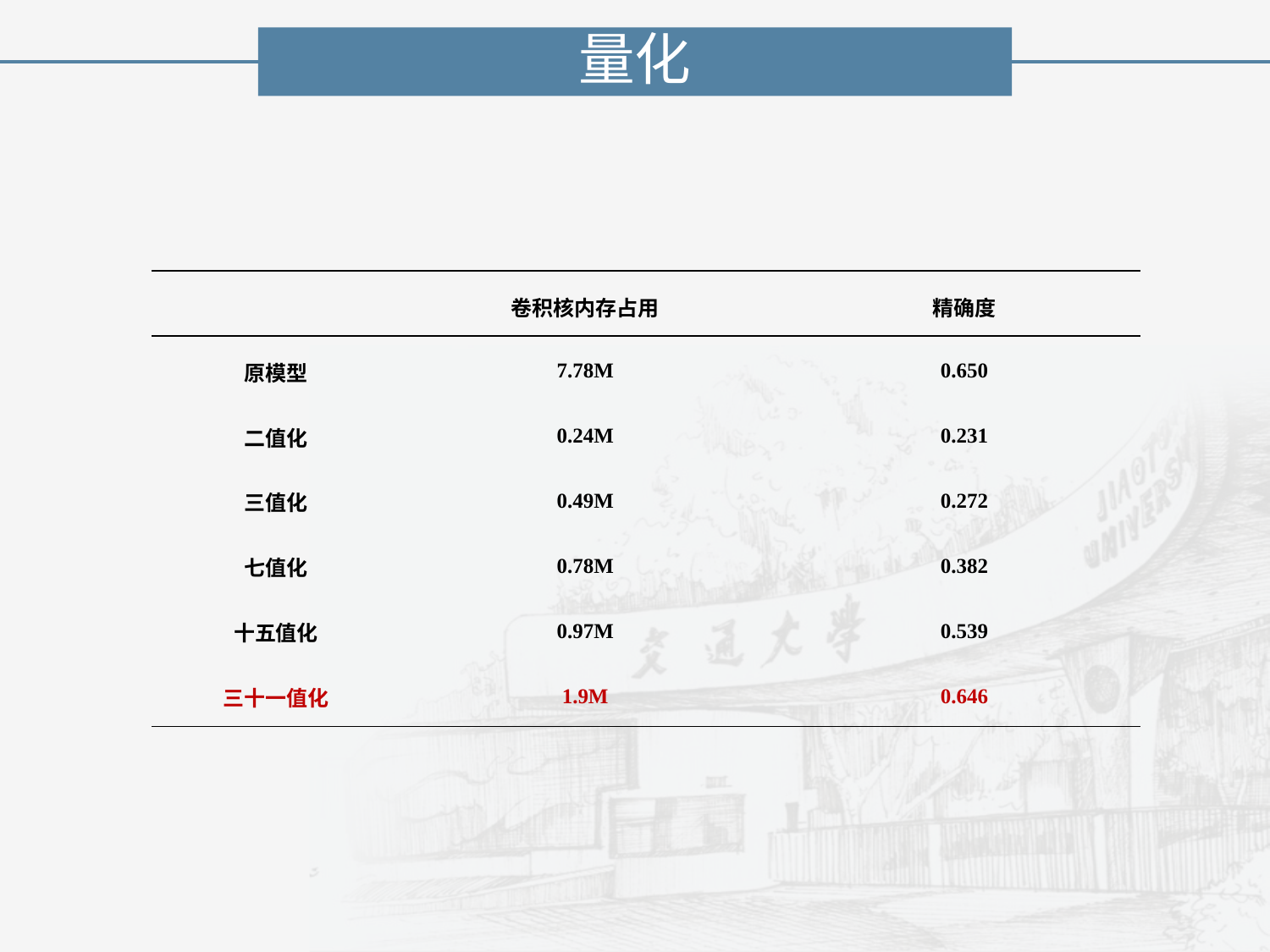

量化
|  | 卷积核内存占用 | 精确度 |
| --- | --- | --- |
| 原模型 | 7.78M | 0.650 |
| 二值化 | 0.24M | 0.231 |
| 三值化 | 0.49M | 0.272 |
| 七值化 | 0.78M | 0.382 |
| 十五值化 | 0.97M | 0.539 |
| 三十一值化 | 1.9M | 0.646 |